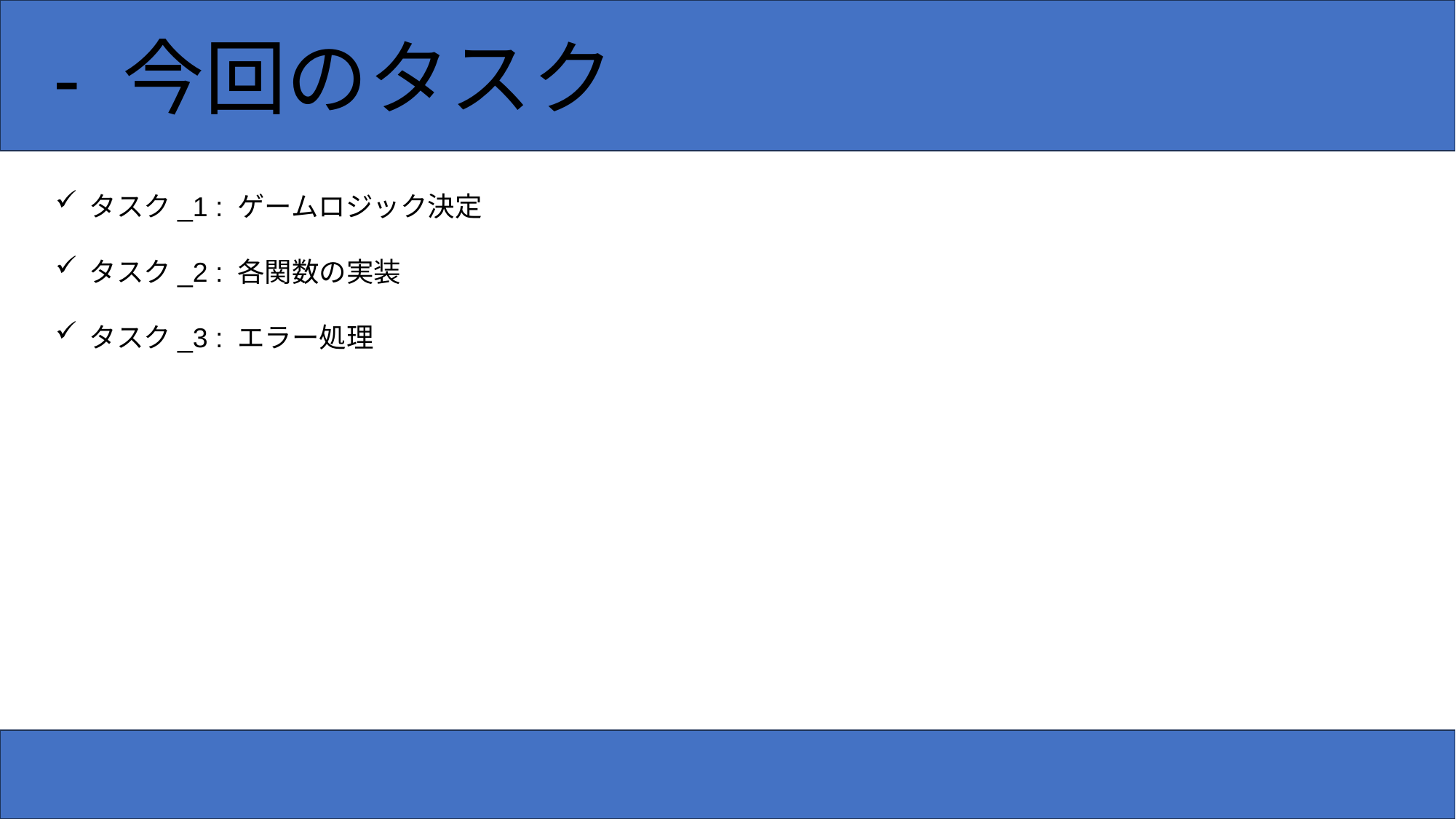

- 今回のタスク
タスク_1 : ゲームロジック決定
タスク_2 : 各関数の実装
タスク_3 : エラー処理